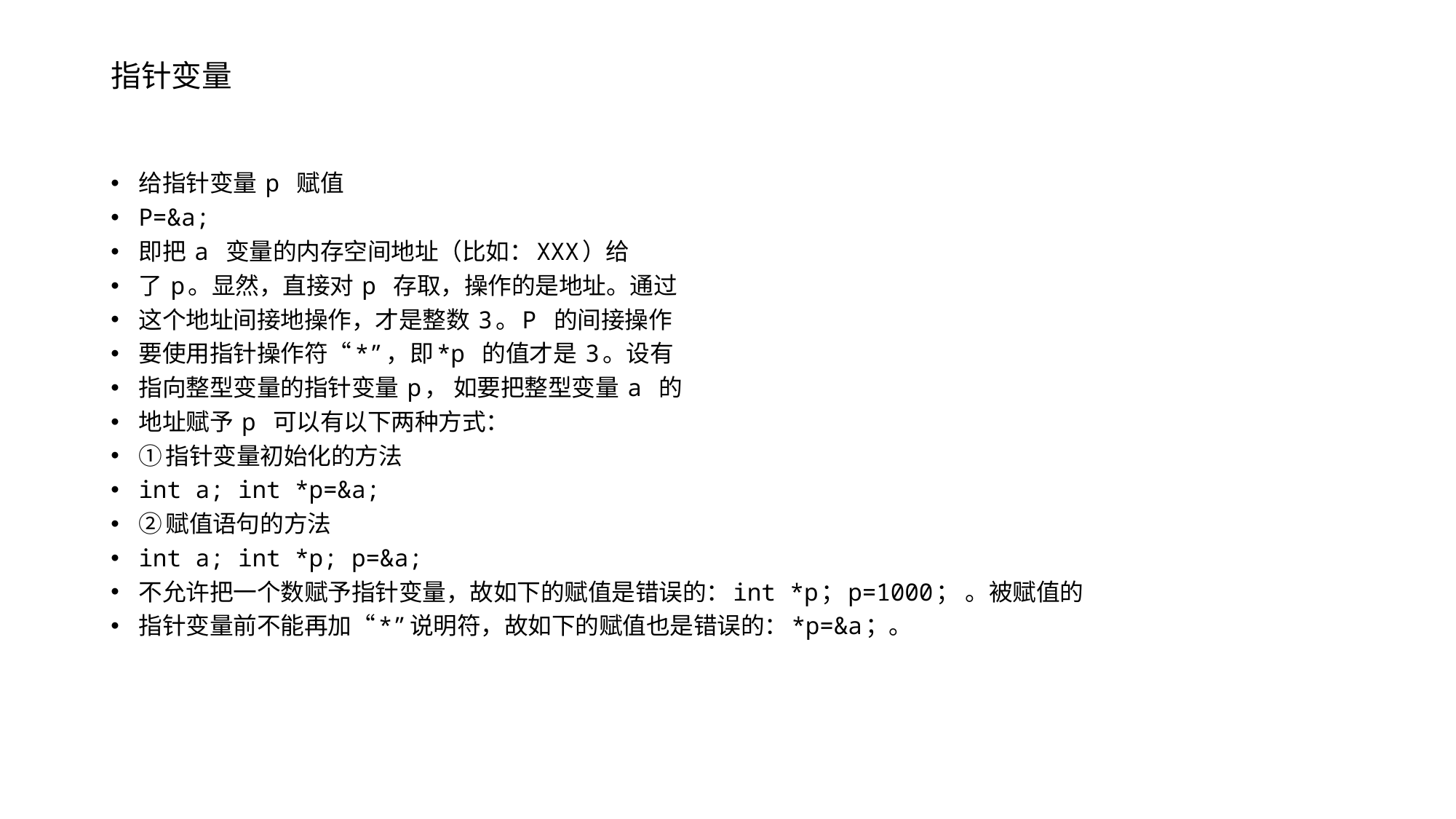

# 指针变量
给指针变量 p 赋值
P=&a;
即把 a 变量的内存空间地址（比如：XXX）给
了 p。显然，直接对 p 存取，操作的是地址。通过
这个地址间接地操作，才是整数 3。P 的间接操作
要使用指针操作符“*”，即*p 的值才是 3。设有
指向整型变量的指针变量 p， 如要把整型变量 a 的
地址赋予 p 可以有以下两种方式：
①指针变量初始化的方法
int a; int *p=&a;
②赋值语句的方法
int a; int *p; p=&a;
不允许把一个数赋予指针变量，故如下的赋值是错误的：int *p；p=1000； 。被赋值的
指针变量前不能再加“*”说明符，故如下的赋值也是错误的：*p=&a；。